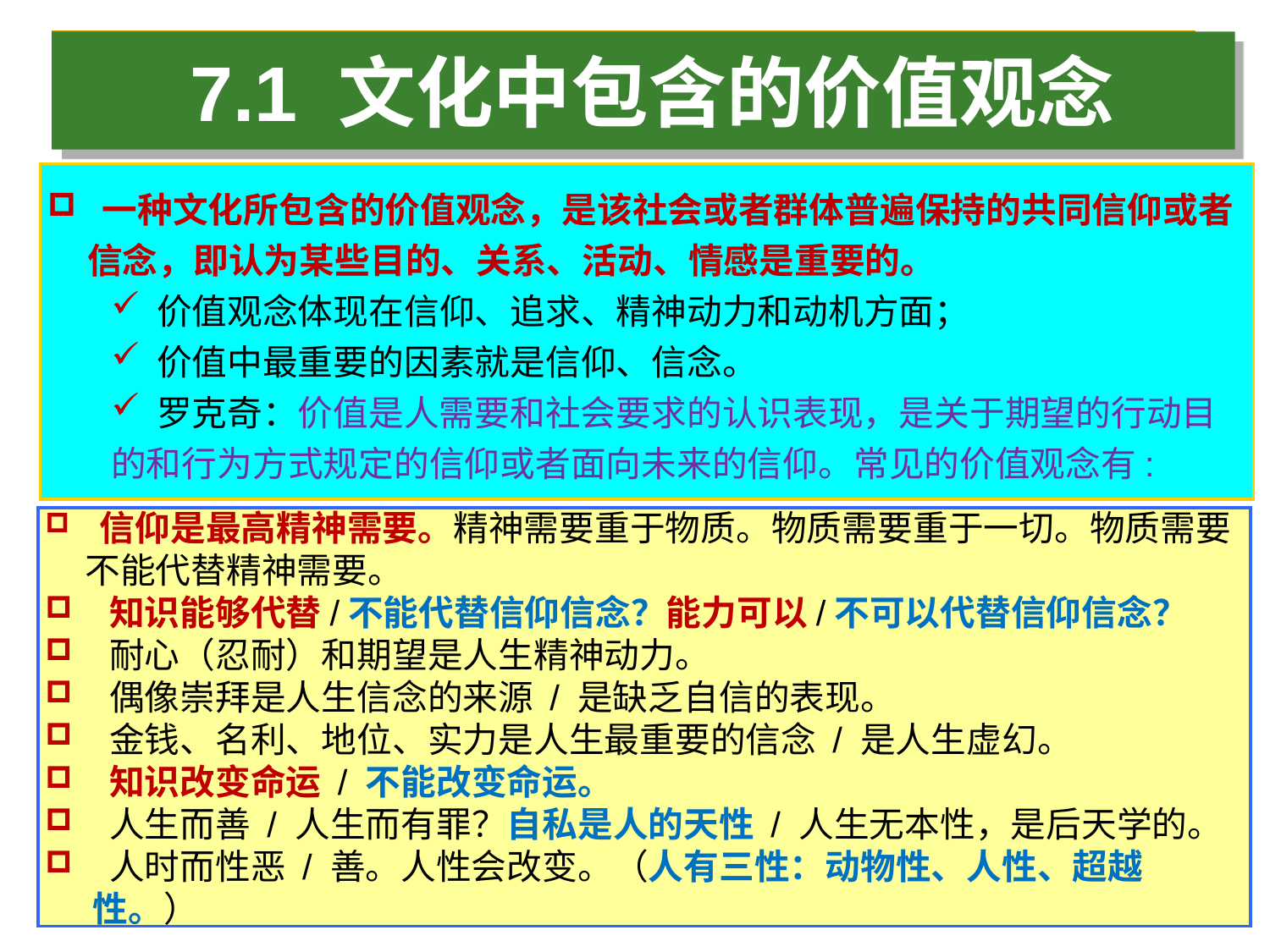

7.1 文化中包含的价值观念
 一种文化所包含的价值观念，是该社会或者群体普遍保持的共同信仰或者信念，即认为某些目的、关系、活动、情感是重要的。
 价值观念体现在信仰、追求、精神动力和动机方面；
 价值中最重要的因素就是信仰、信念。
 罗克奇：价值是人需要和社会要求的认识表现，是关于期望的行动目的和行为方式规定的信仰或者面向未来的信仰。常见的价值观念有:
 信仰是最高精神需要。精神需要重于物质。物质需要重于一切。物质需要不能代替精神需要。
 知识能够代替/不能代替信仰信念？能力可以/不可以代替信仰信念？
 耐心（忍耐）和期望是人生精神动力。
 偶像崇拜是人生信念的来源 / 是缺乏自信的表现。
 金钱、名利、地位、实力是人生最重要的信念 / 是人生虚幻。
 知识改变命运 / 不能改变命运。
 人生而善 / 人生而有罪？自私是人的天性 / 人生无本性，是后天学的。
 人时而性恶 / 善。人性会改变。（人有三性：动物性、人性、超越性。）
2